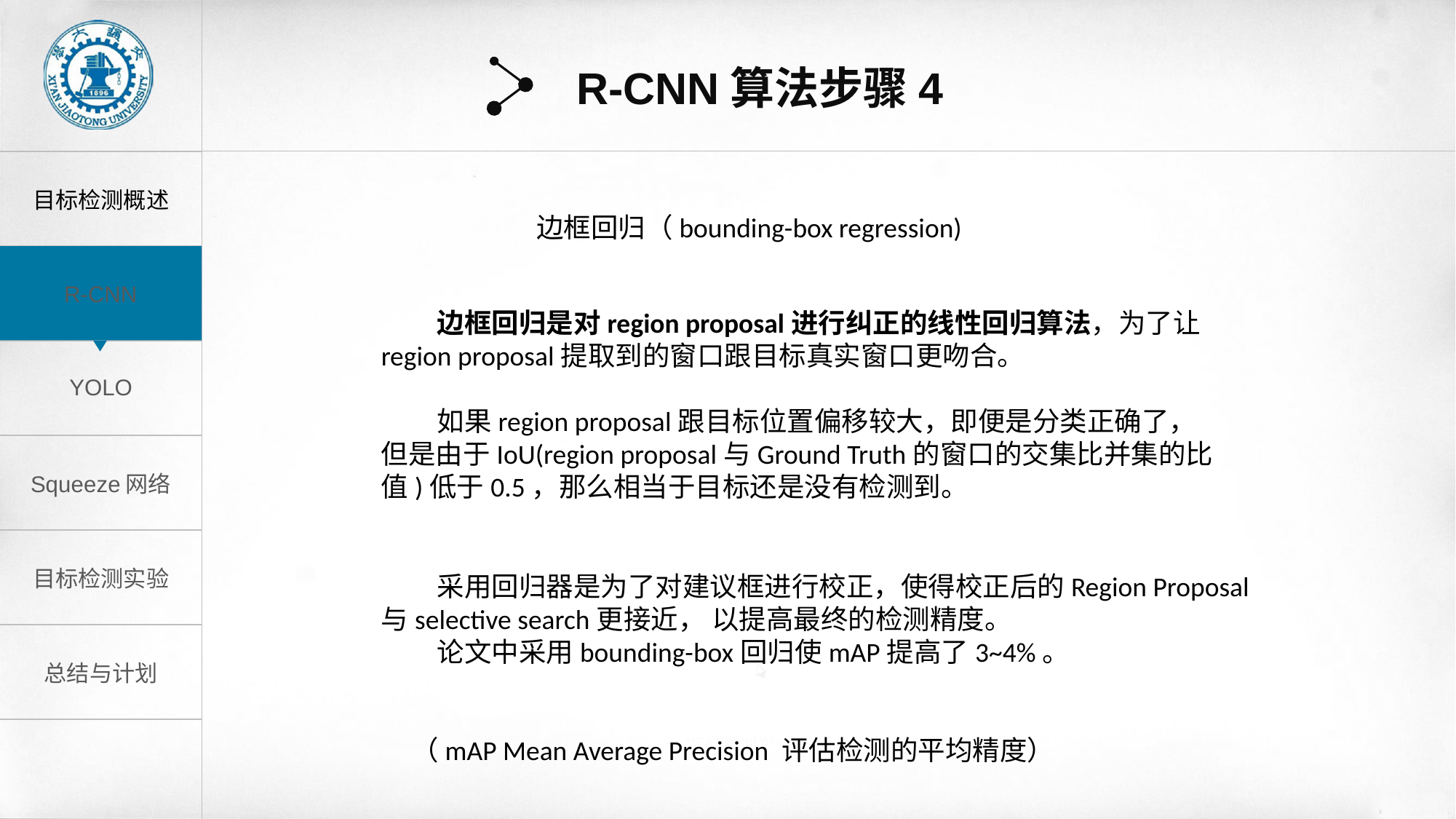

R-CNN算法步骤4
边框回归（bounding-box regression)
        边框回归是对region proposal进行纠正的线性回归算法，为了让region proposal提取到的窗口跟目标真实窗口更吻合。

        如果region proposal跟目标位置偏移较大，即便是分类正确了，但是由于IoU(region proposal与Ground Truth的窗口的交集比并集的比值)低于0.5，那么相当于目标还是没有检测到。
        采用回归器是为了对建议框进行校正，使得校正后的Region Proposal与selective search更接近， 以提高最终的检测精度。
        论文中采用bounding-box回归使mAP提高了3~4%。
（mAP Mean Average Precision 评估检测的平均精度）